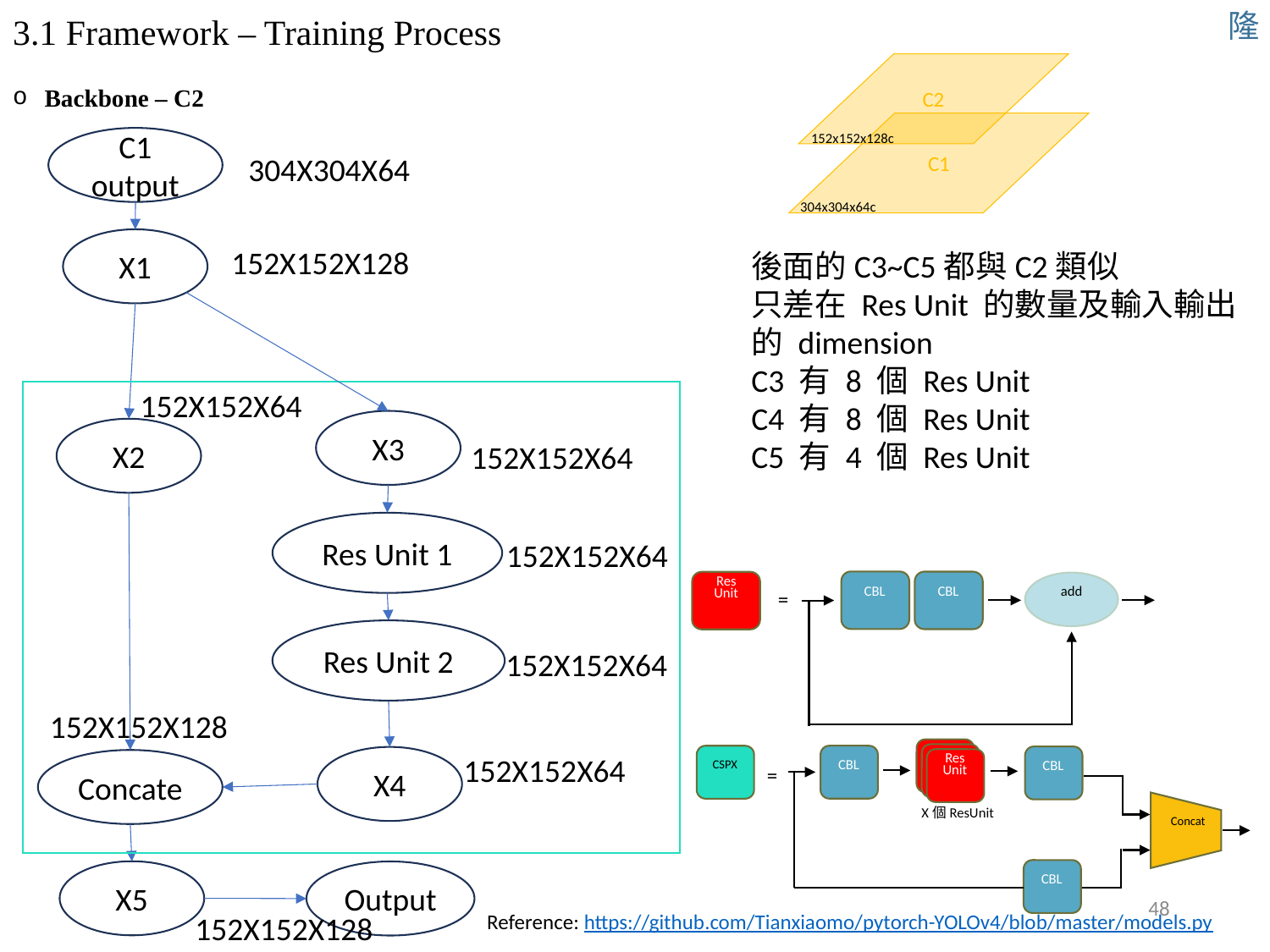

隆
# 3.1 Framework – Training Process
C2
Backbone – C2
C1
152x152x128c
C1 output
X1
X2
Concate
X5
Output
304X304X64

304x304x64c
152X152X128
後面的C3~C5都與C2類似
只差在 Res Unit 的數量及輸入輸出的 dimension
C3 有 8 個 Res Unit
C4 有 8 個 Res Unit
C5 有 4 個 Res Unit
152X152X64

X3
152X152X64
Res Unit 1
152X152X64
Res
Unit

CBL

CBL

add
=
Res Unit 2
152X152X64
152X152X128

Res
Unit

CBL

CSPX

CBL
=

Concat
X個ResUnit

CBL
152X152X64
X4
48
Reference: https://github.com/Tianxiaomo/pytorch-YOLOv4/blob/master/models.py
152X152X128